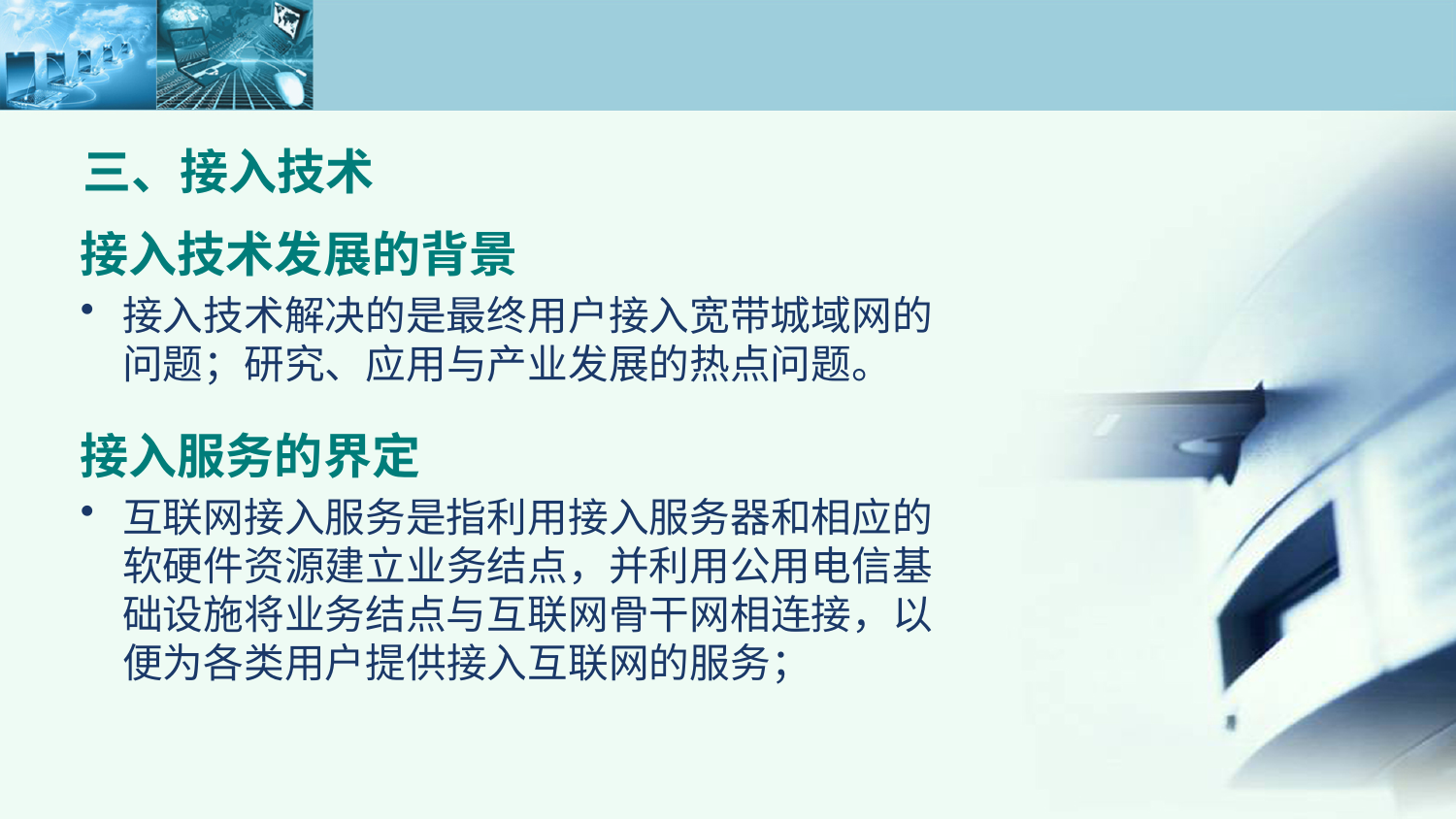

三、接入技术
接入技术发展的背景
接入技术解决的是最终用户接入宽带城域网的问题；研究、应用与产业发展的热点问题。
接入服务的界定
互联网接入服务是指利用接入服务器和相应的软硬件资源建立业务结点，并利用公用电信基础设施将业务结点与互联网骨干网相连接，以便为各类用户提供接入互联网的服务；